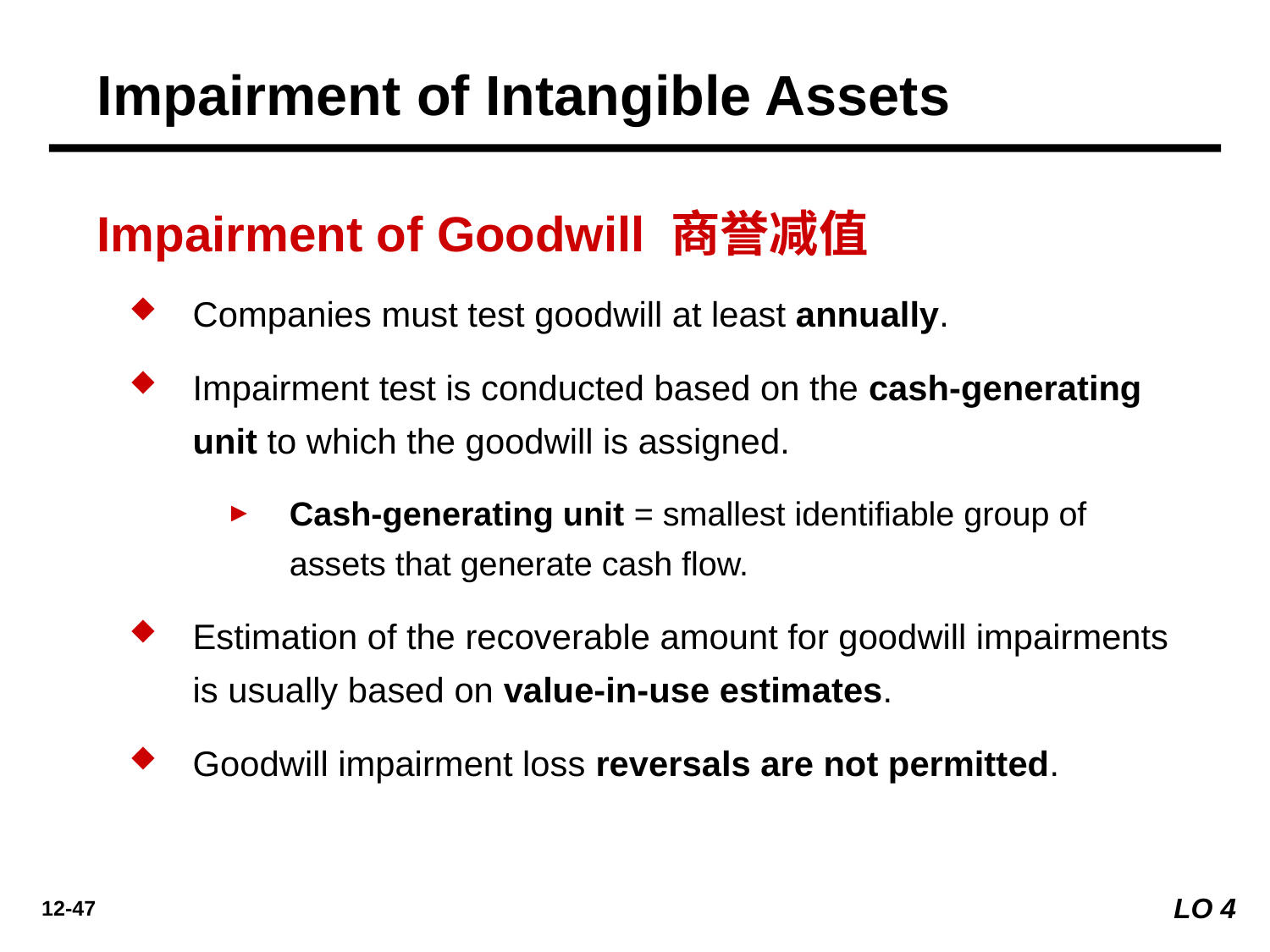

Impairment of Intangible Assets

Impairment of Goodwill 商誉减值
Companies must test goodwill at least annually.
Impairment test is conducted based on the cash-generating unit to which the goodwill is assigned.
Cash-generating unit = smallest identifiable group of assets that generate cash flow.
Estimation of the recoverable amount for goodwill impairments is usually based on value-in-use estimates.
Goodwill impairment loss reversals are not permitted.
LO 4